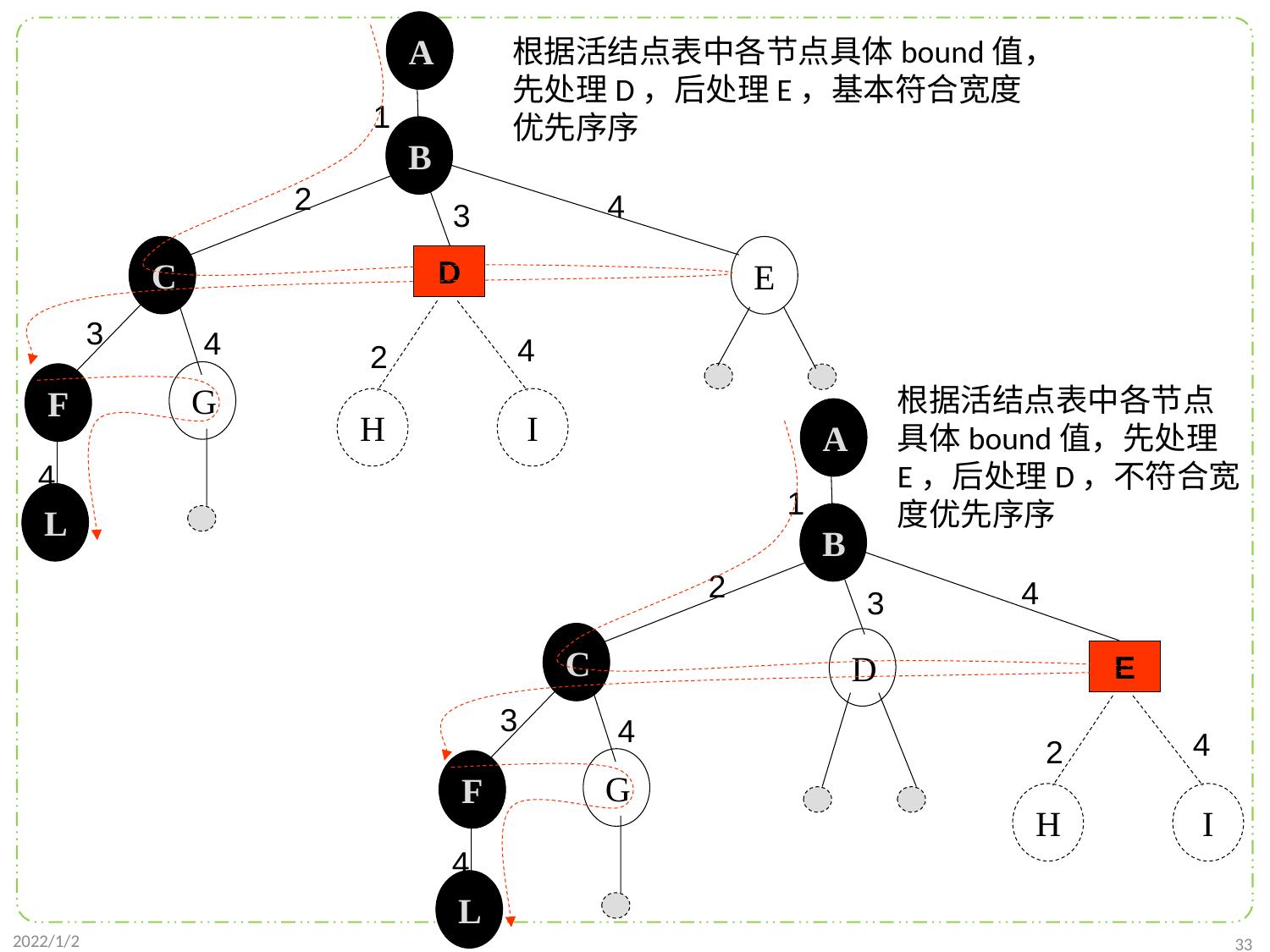

A

根据活结点表中各节点具体bound值，先处理D，后处理E，基本符合宽度优先序序

1
B

2

4
3
C
E
D

3

4
4
2

G

F

根据活结点表中各节点
具体bound值，先处理E，后处理D，不符合宽度优先序序
H
I
A

4

1
L

B

2

4
3
C
D
E

3

4
4
2
G
F

H
I

4
L

2022/1/2
33